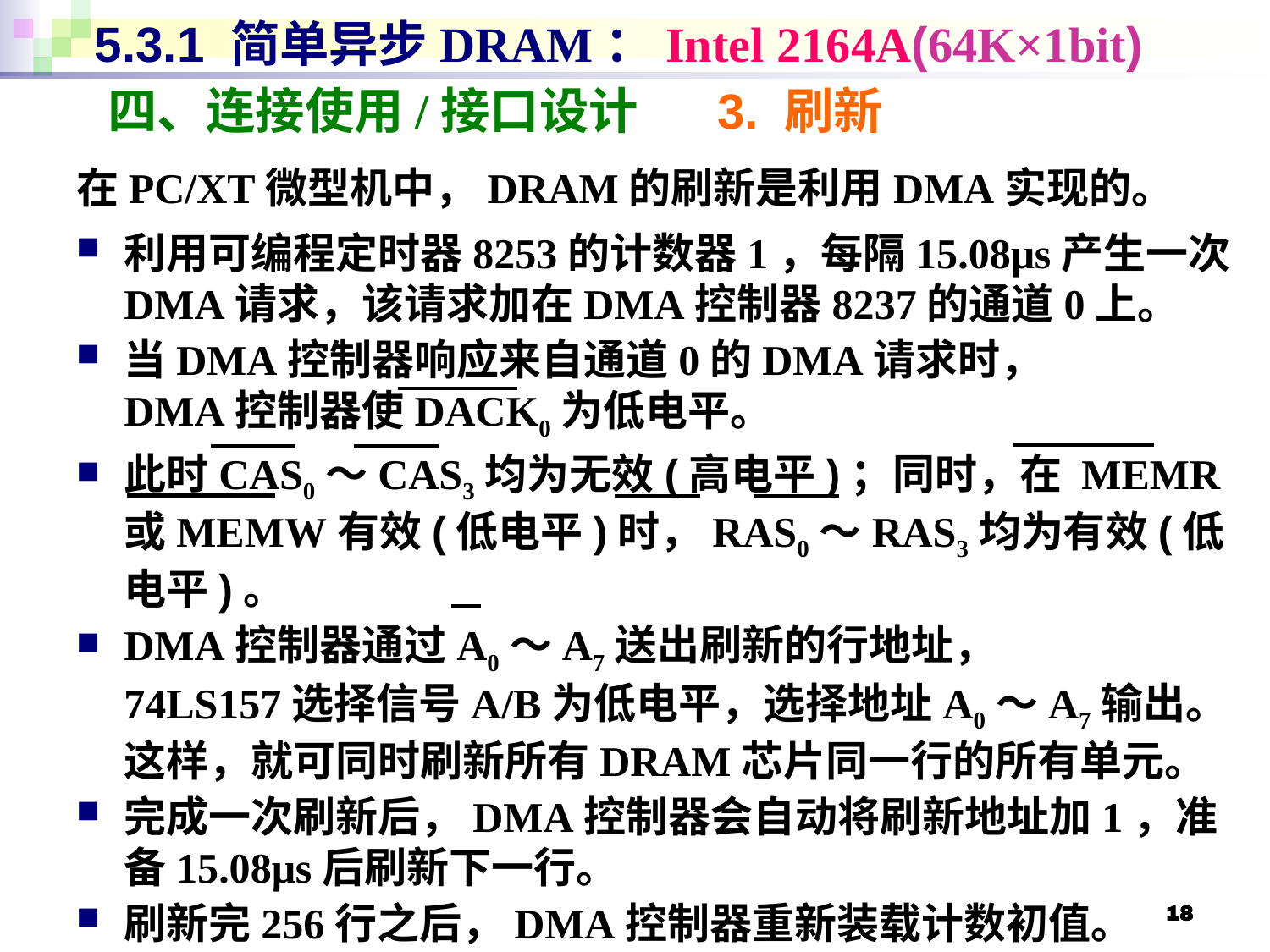

# 5.3.1 简单异步DRAM：Intel 2164A(64K×1bit)
四、连接使用/接口设计      3. 刷新
在PC/XT微型机中，DRAM的刷新是利用DMA实现的。
利用可编程定时器8253的计数器1，每隔15.08μs产生一次DMA请求，该请求加在DMA控制器8237的通道0上。
当DMA控制器响应来自通道0的DMA请求时，
DMA控制器使DACK0为低电平。
此时CAS0～CAS3均为无效(高电平)；同时，在 MEMR或MEMW有效(低电平)时，RAS0～RAS3均为有效(低电平)。
DMA控制器通过A0～A7送出刷新的行地址，
74LS157选择信号A/B为低电平，选择地址A0～A7输出。
这样，就可同时刷新所有DRAM芯片同一行的所有单元。
完成一次刷新后，DMA控制器会自动将刷新地址加1，准备15.08μs后刷新下一行。
刷新完256行之后，DMA控制器重新装载计数初值。
18